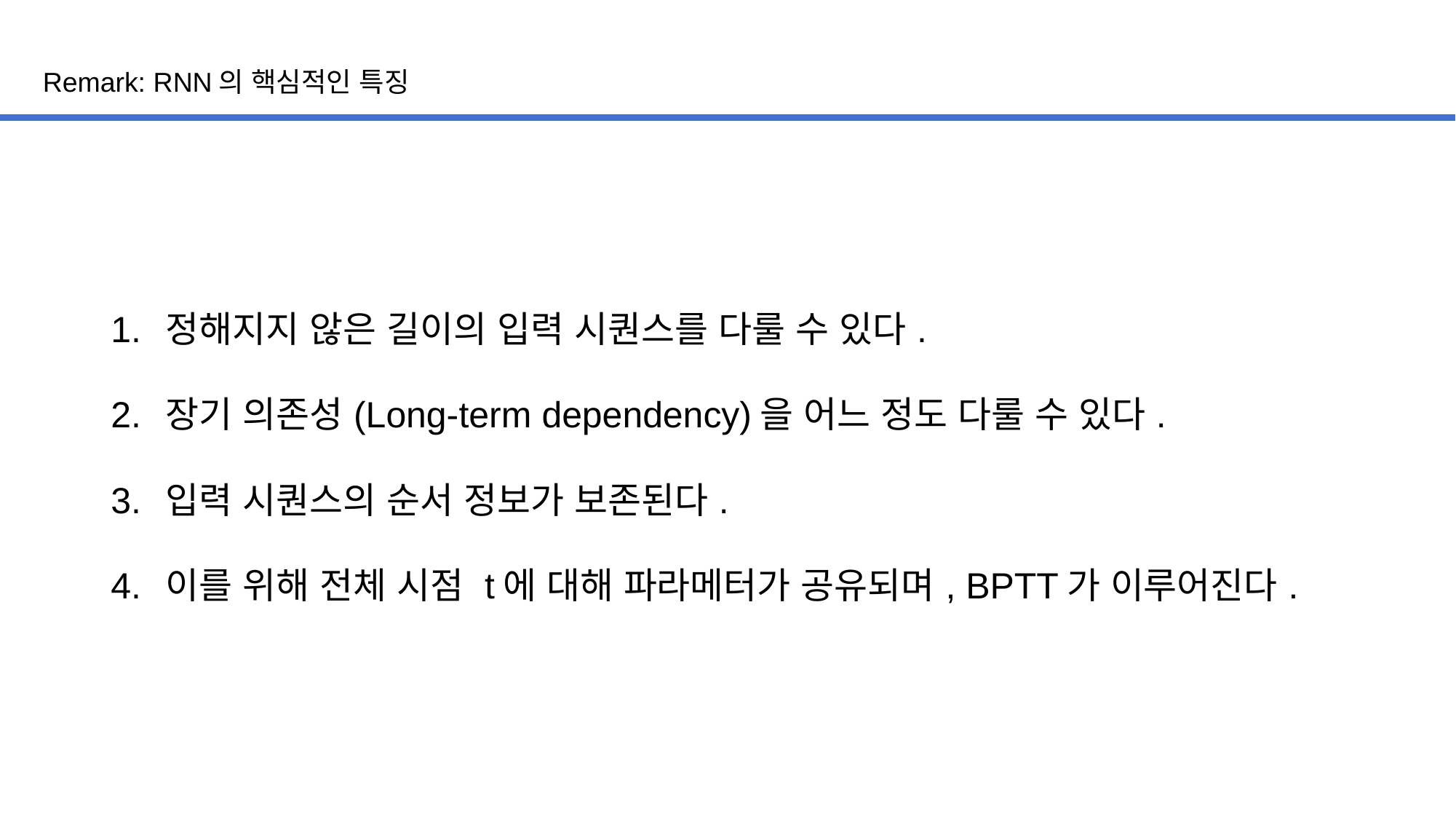

# Remark: RNN의 핵심적인 특징
정해지지 않은 길이의 입력 시퀀스를 다룰 수 있다.
장기 의존성(Long-term dependency)을 어느 정도 다룰 수 있다.
입력 시퀀스의 순서 정보가 보존된다.
이를 위해 전체 시점 t에 대해 파라메터가 공유되며, BPTT가 이루어진다.